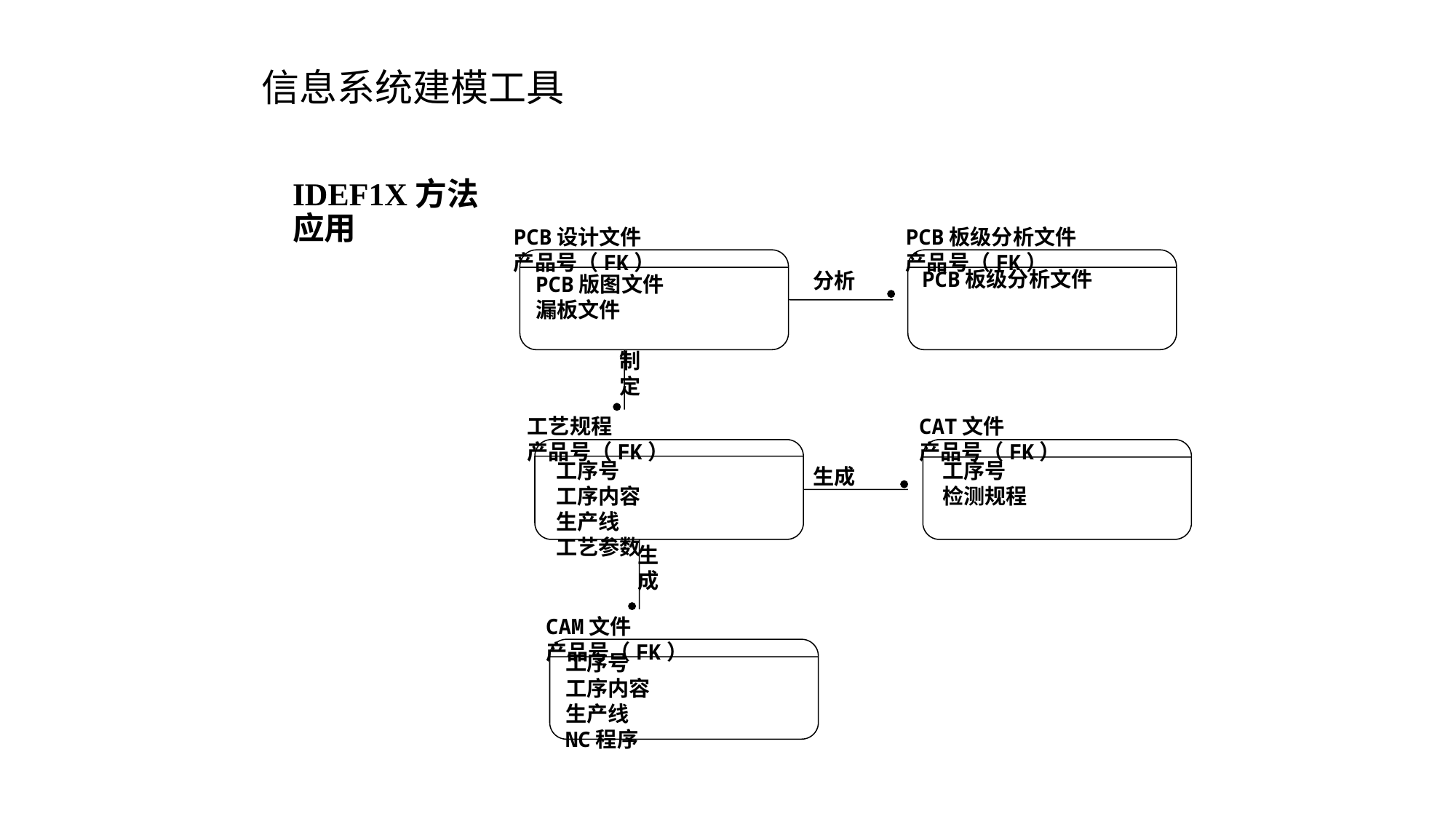

# 信息系统建模工具
IDEF1X方法
应用

PCB设计文件
产品号（FK）
PCB板级分析文件
产品号（FK）

PCB板级分析文件
分析
PCB版图文件
漏板文件

•

制
定

•
工艺规程
产品号（FK）
CAT文件
产品号（FK）

工序号
工序内容
生产线
工艺参数
工序号
检测规程

生成
•

生
成

•
CAM文件
产品号（FK）

工序号
工序内容
生产线
NC程序